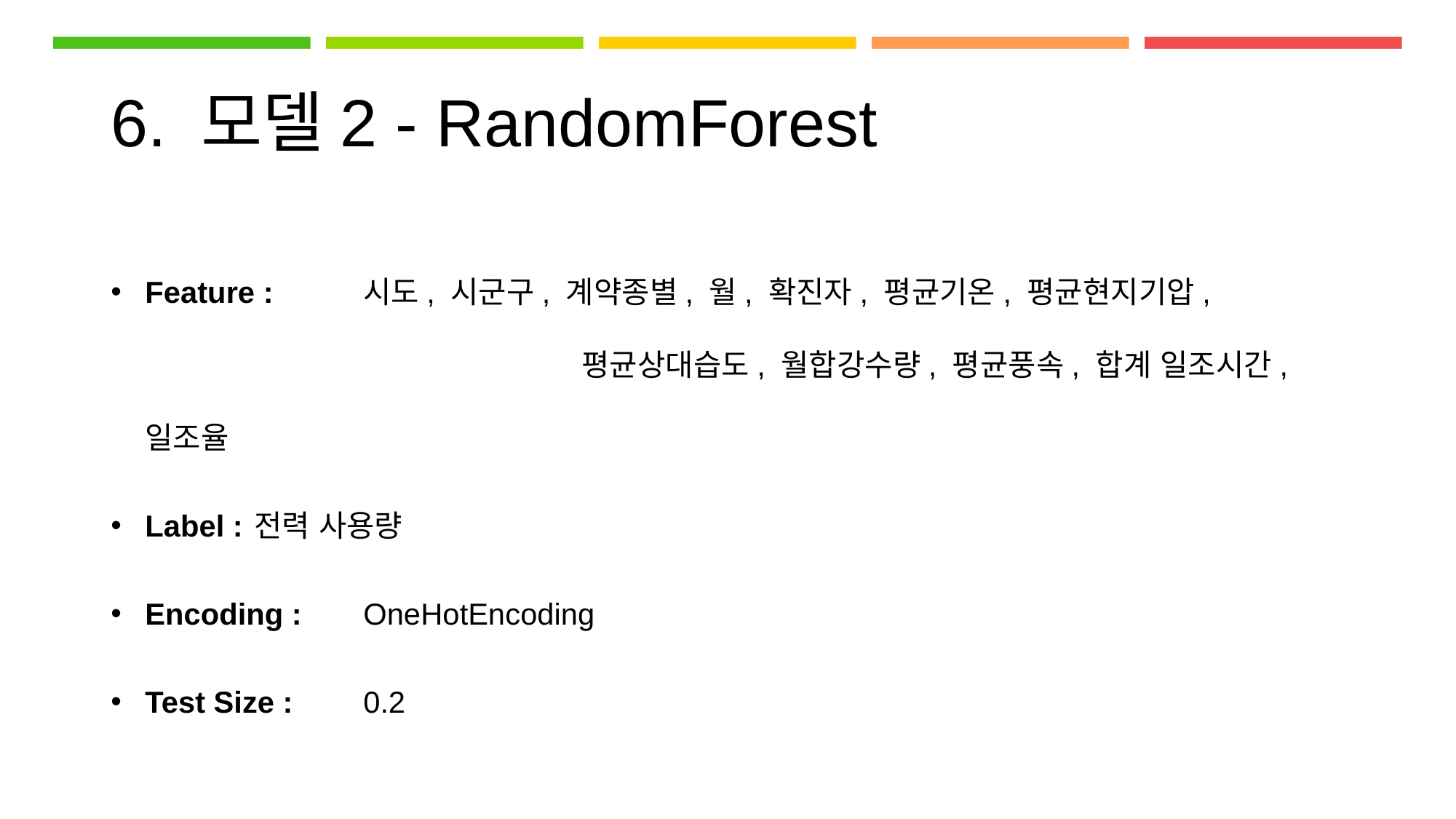

# 6. 모델2 - RandomForest
Feature : 	시도, 시군구, 계약종별, 월, 확진자, 평균기온, 평균현지기압, 					평균상대습도, 월합강수량, 평균풍속, 합계 일조시간, 일조율
Label : 	전력 사용량
Encoding : 	OneHotEncoding
Test Size : 	0.2